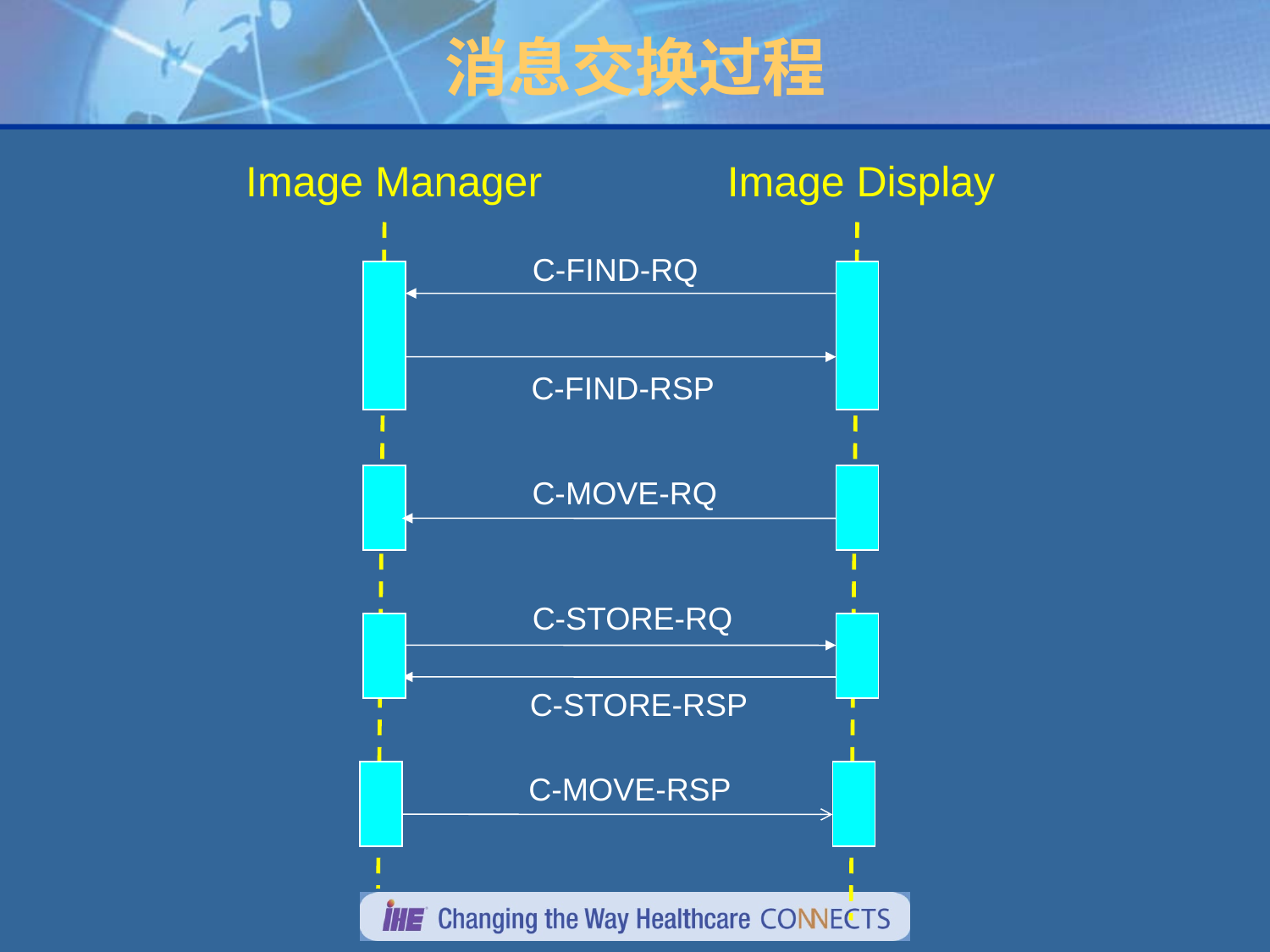

# 消息交换过程
Image Manager
Image Display

C-FIND-RQ

C-FIND-RSP

C-MOVE-RQ

C-STORE-RQ

C-STORE-RSP

C-MOVE-RSP